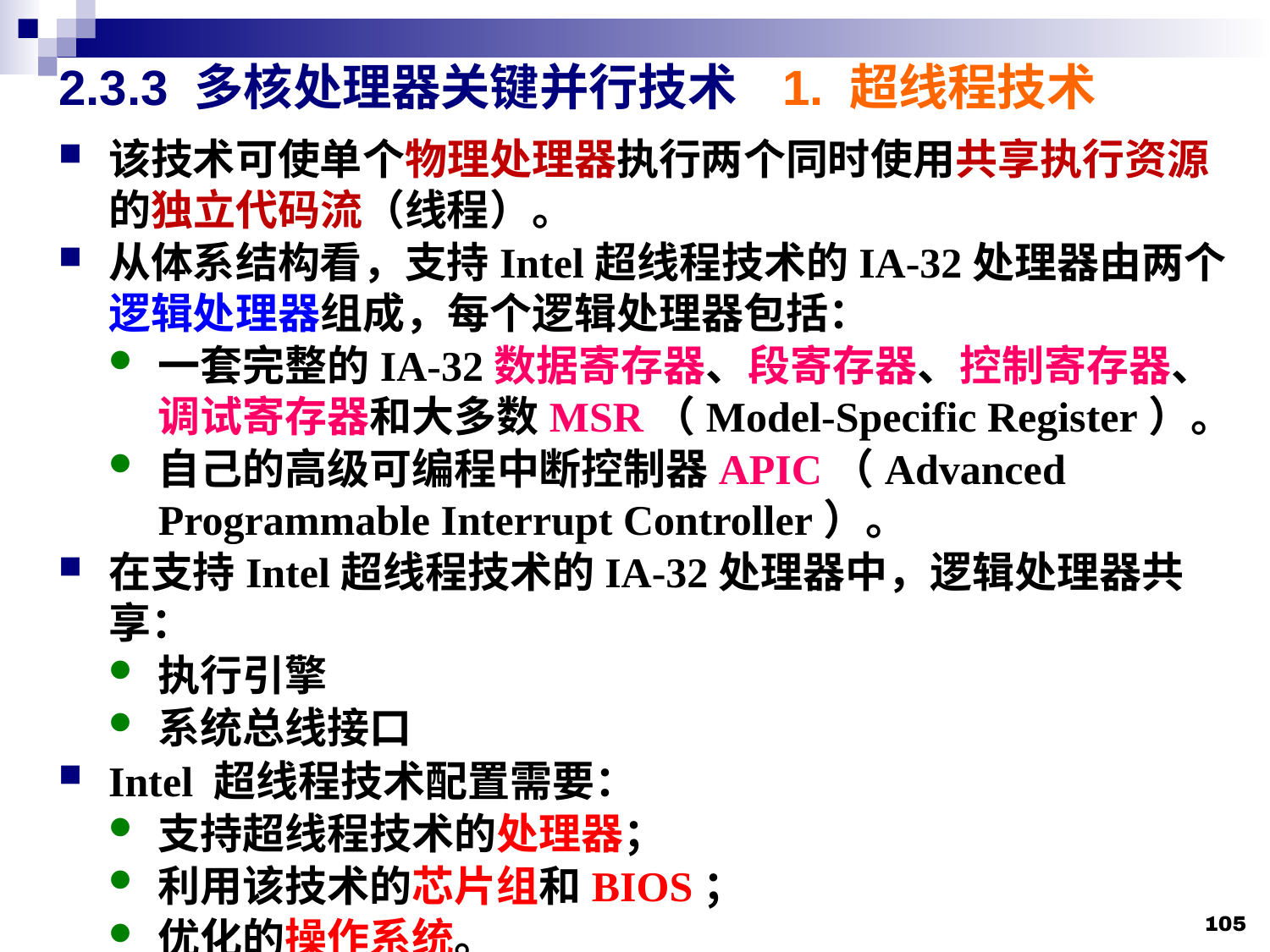

# 2.3.3 多核处理器关键并行技术
1. 超线程技术
该技术可使单个物理处理器执行两个同时使用共享执行资源的独立代码流（线程）。
从体系结构看，支持Intel超线程技术的IA-32处理器由两个逻辑处理器组成，每个逻辑处理器包括：
一套完整的IA-32数据寄存器、段寄存器、控制寄存器、调试寄存器和大多数MSR（Model-Specific Register）。
自己的高级可编程中断控制器APIC（Advanced Programmable Interrupt Controller）。
在支持Intel超线程技术的IA-32处理器中，逻辑处理器共享：
执行引擎
系统总线接口
Intel 超线程技术配置需要：
支持超线程技术的处理器；
利用该技术的芯片组和BIOS；
优化的操作系统。
105